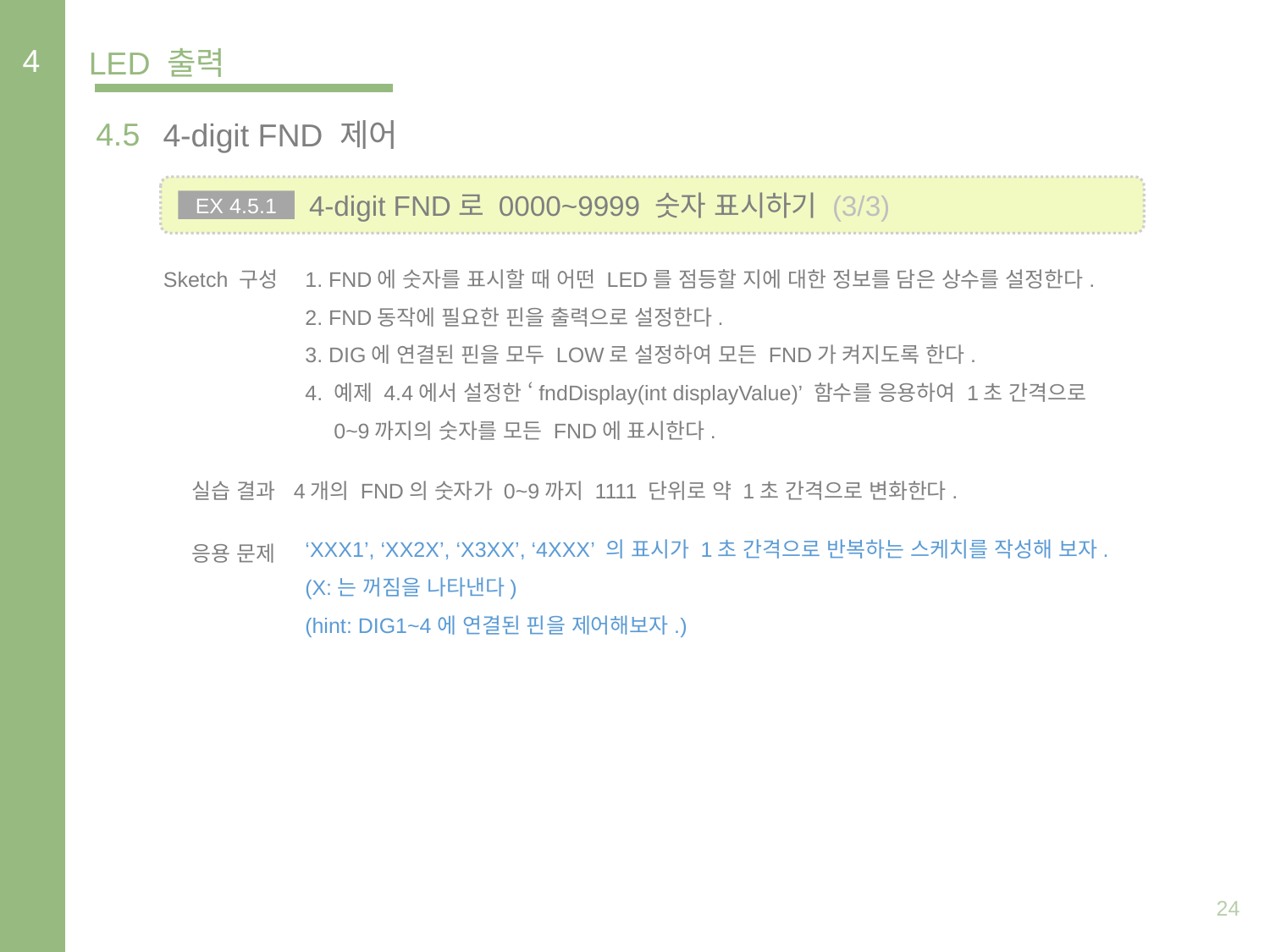

4
LED 출력
4.5
4-digit FND 제어
                 4-digit FND로 0000~9999 숫자 표시하기 (3/3)
EX 4.5.1
Sketch 구성
1. FND에 숫자를 표시할 때 어떤 LED를 점등할 지에 대한 정보를 담은 상수를 설정한다.
2. FND동작에 필요한 핀을 출력으로 설정한다.
3. DIG에 연결된 핀을 모두 LOW로 설정하여 모든 FND가 켜지도록 한다.
4. 예제 4.4에서 설정한 ‘fndDisplay(int displayValue)’ 함수를 응용하여 1초 간격으로
    0~9까지의 숫자를 모든 FND에 표시한다.
실습 결과
4개의 FND의 숫자가 0~9까지 1111 단위로 약 1초 간격으로 변화한다.
‘XXX1’, ‘XX2X’, ‘X3XX’, ‘4XXX’ 의 표시가 1초 간격으로 반복하는 스케치를 작성해 보자.
(X:는 꺼짐을 나타낸다)
(hint: DIG1~4에 연결된 핀을 제어해보자.)
응용 문제
24